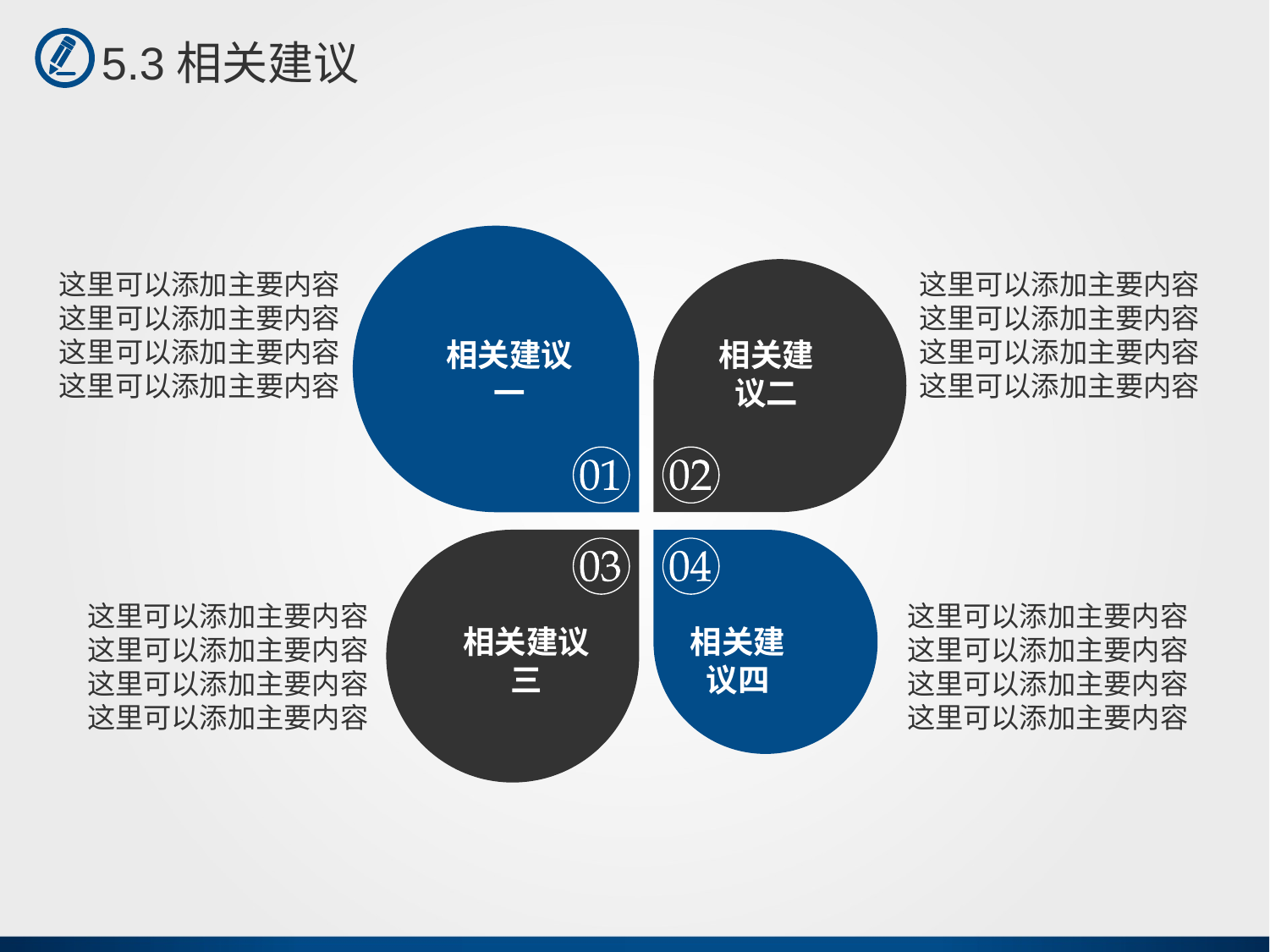

5.3相关建议

这里可以添加主要内容这里可以添加主要内容这里可以添加主要内容这里可以添加主要内容
这里可以添加主要内容这里可以添加主要内容这里可以添加主要内容这里可以添加主要内容
相关建议一
相关建议二

这里可以添加主要内容这里可以添加主要内容这里可以添加主要内容这里可以添加主要内容
这里可以添加主要内容这里可以添加主要内容这里可以添加主要内容这里可以添加主要内容
相关建议三
相关建议四